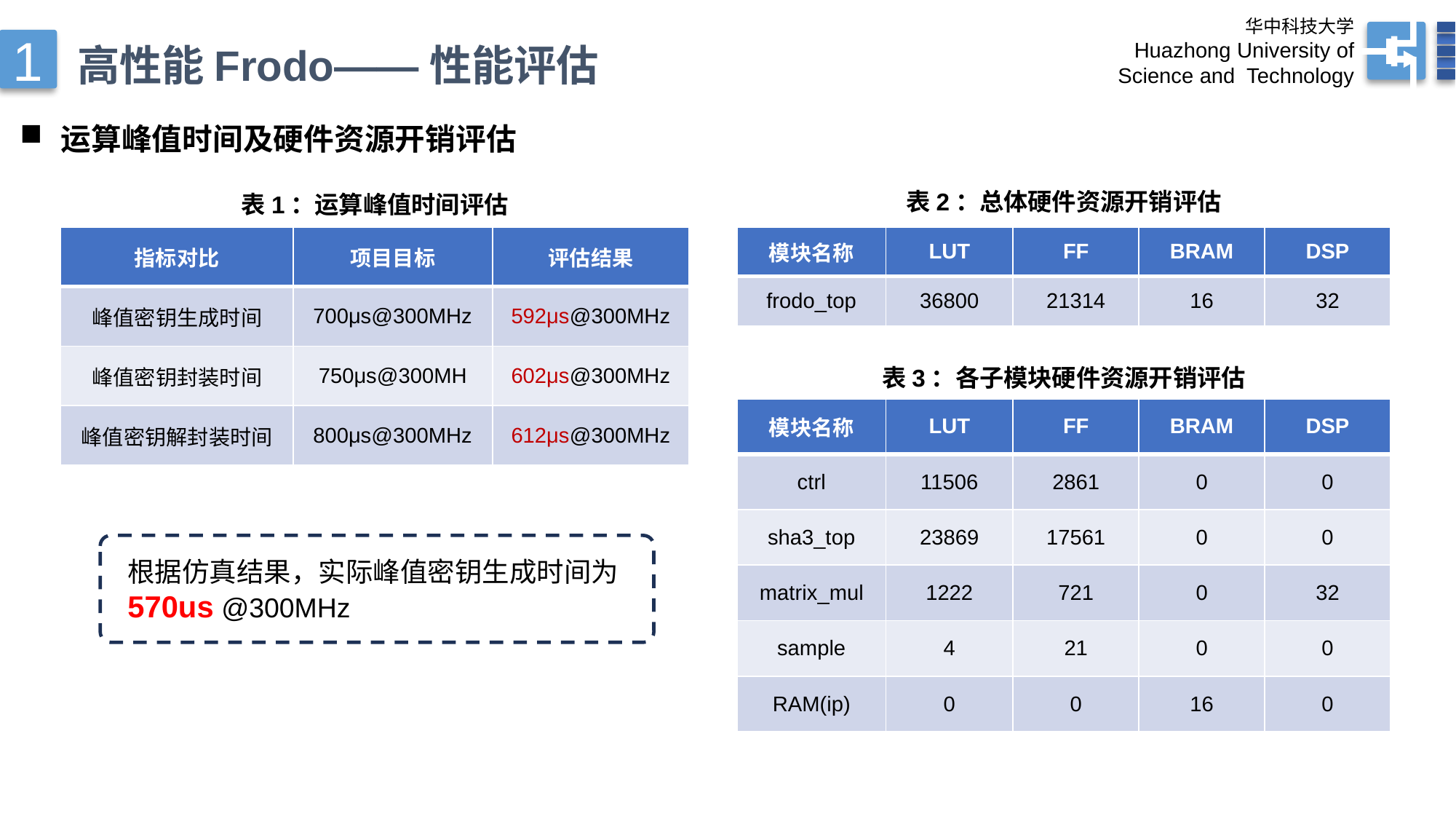

华中科技大学
Huazhong University of
 Science and  Technology

1
高性能Frodo——性能评估
运算峰值时间及硬件资源开销评估
表2：总体硬件资源开销评估
表1：运算峰值时间评估
| 指标对比 | 项目目标 | 评估结果 |
| --- | --- | --- |
| 峰值密钥生成时间 | 700μs@300MHz | 592μs@300MHz |
| 峰值密钥封装时间 | 750μs@300MH | 602μs@300MHz |
| 峰值密钥解封装时间 | 800μs@300MHz | 612μs@300MHz |
| 模块名称 | LUT | FF | BRAM | DSP |
| --- | --- | --- | --- | --- |
| frodo\_top | 36800 | 21314 | 16 | 32 |
表3：各子模块硬件资源开销评估
| 模块名称 | LUT | FF | BRAM | DSP |
| --- | --- | --- | --- | --- |
| ctrl | 11506 | 2861 | 0 | 0 |
| sha3\_top | 23869 | 17561 | 0 | 0 |
| matrix\_mul | 1222 | 721 | 0 | 32 |
| sample | 4 | 21 | 0 | 0 |
| RAM(ip) | 0 | 0 | 16 | 0 |

根据仿真结果，实际峰值密钥生成时间为 570us @300MHz